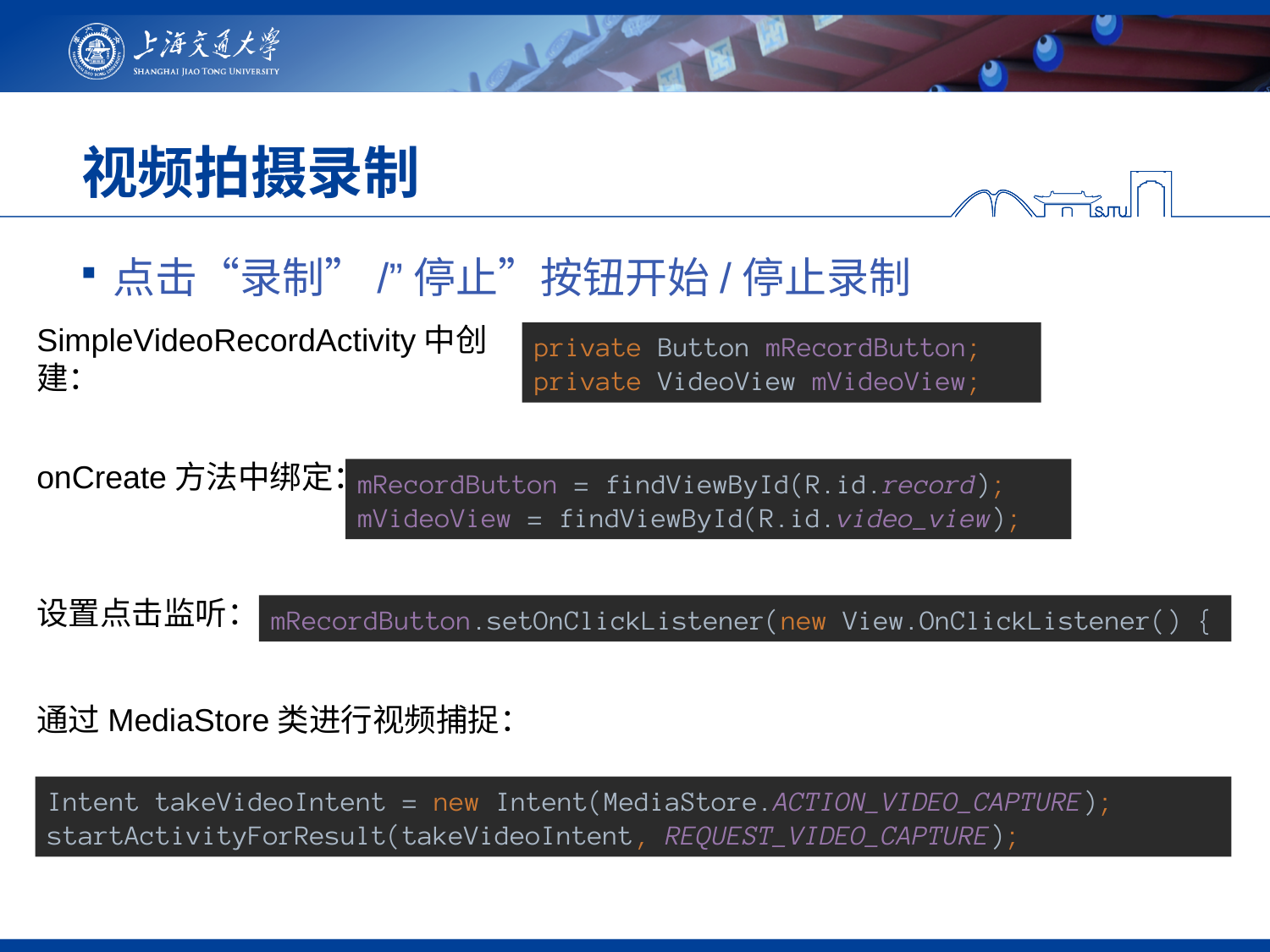

# 视频拍摄录制
点击“录制”/”停止”按钮开始/停止录制
SimpleVideoRecordActivity中创建：
private Button mRecordButton;
private VideoView mVideoView;
onCreate方法中绑定：
mRecordButton = findViewById(R.id.record);
mVideoView = findViewById(R.id.video_view);
设置点击监听：
mRecordButton.setOnClickListener(new View.OnClickListener() {
通过MediaStore类进行视频捕捉：
Intent takeVideoIntent = new Intent(MediaStore.ACTION_VIDEO_CAPTURE);
startActivityForResult(takeVideoIntent, REQUEST_VIDEO_CAPTURE);